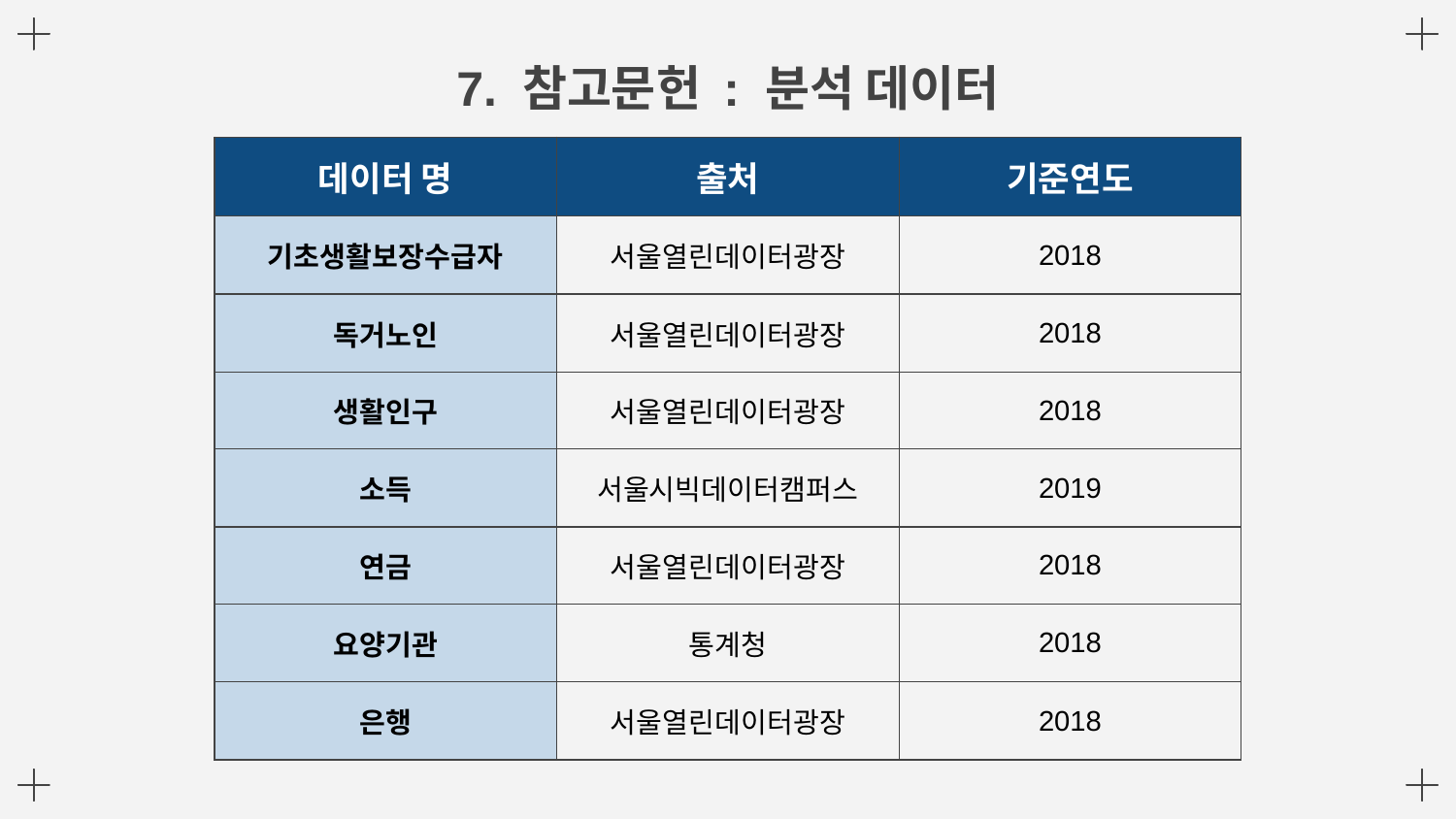

# 7. 참고문헌 : 분석 데이터
| 데이터 명 | 출처 | 기준연도 |
| --- | --- | --- |
| 기초생활보장수급자 | 서울열린데이터광장 | 2018 |
| 독거노인 | 서울열린데이터광장 | 2018 |
| 생활인구 | 서울열린데이터광장 | 2018 |
| 소득 | 서울시빅데이터캠퍼스 | 2019 |
| 연금 | 서울열린데이터광장 | 2018 |
| 요양기관 | 통계청 | 2018 |
| 은행 | 서울열린데이터광장 | 2018 |